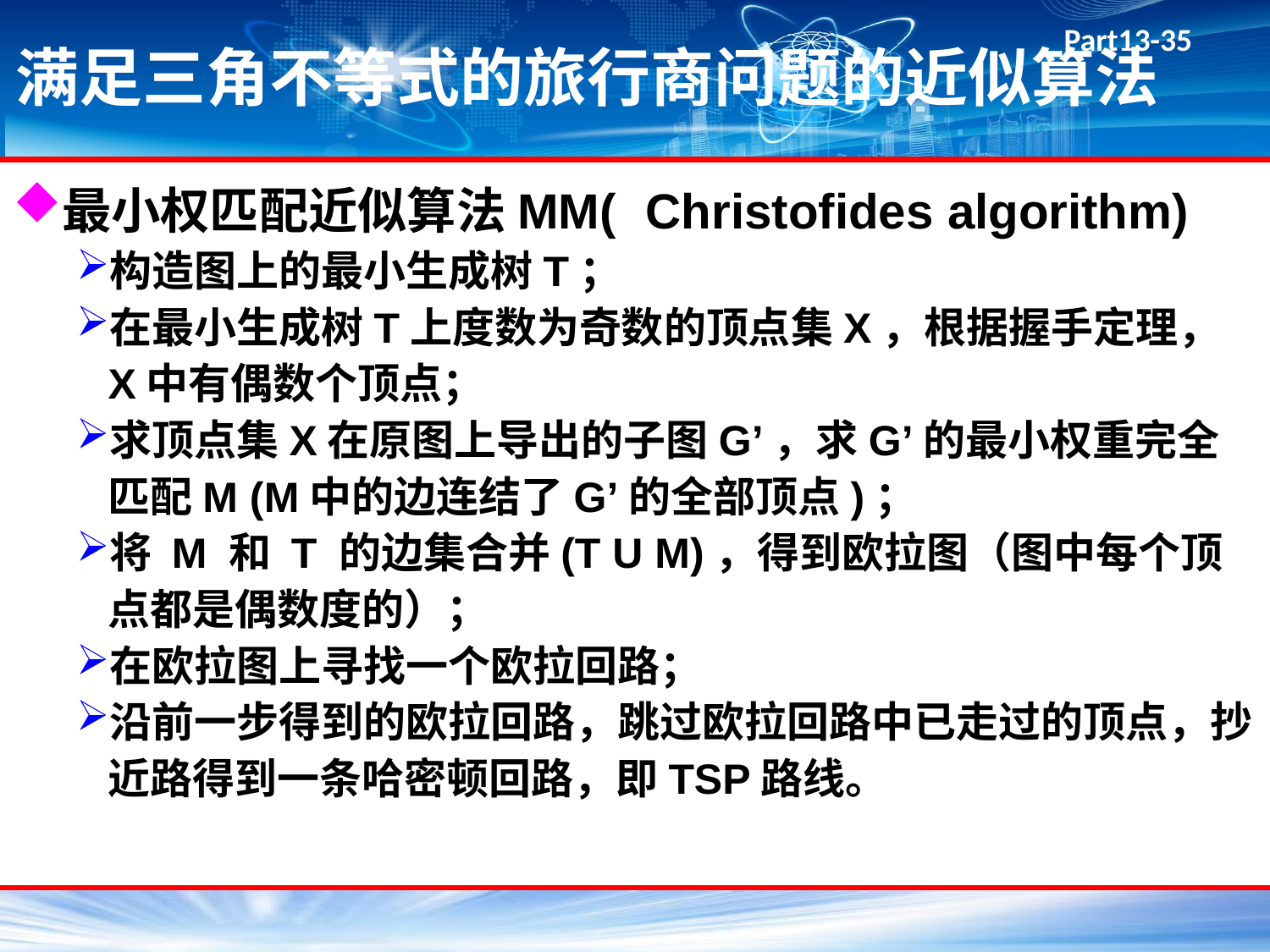

# 满足三角不等式的旅行商问题的近似算法
最小权匹配近似算法MM( Christofides algorithm)
构造图上的最小生成树T；
在最小生成树T上度数为奇数的顶点集X，根据握手定理，X中有偶数个顶点；
求顶点集X在原图上导出的子图G’，求G’的最小权重完全匹配M (M中的边连结了G’的全部顶点)；
将 M 和 T 的边集合并(T U M)，得到欧拉图（图中每个顶点都是偶数度的）；
在欧拉图上寻找一个欧拉回路；
沿前一步得到的欧拉回路，跳过欧拉回路中已走过的顶点，抄近路得到一条哈密顿回路，即TSP路线。